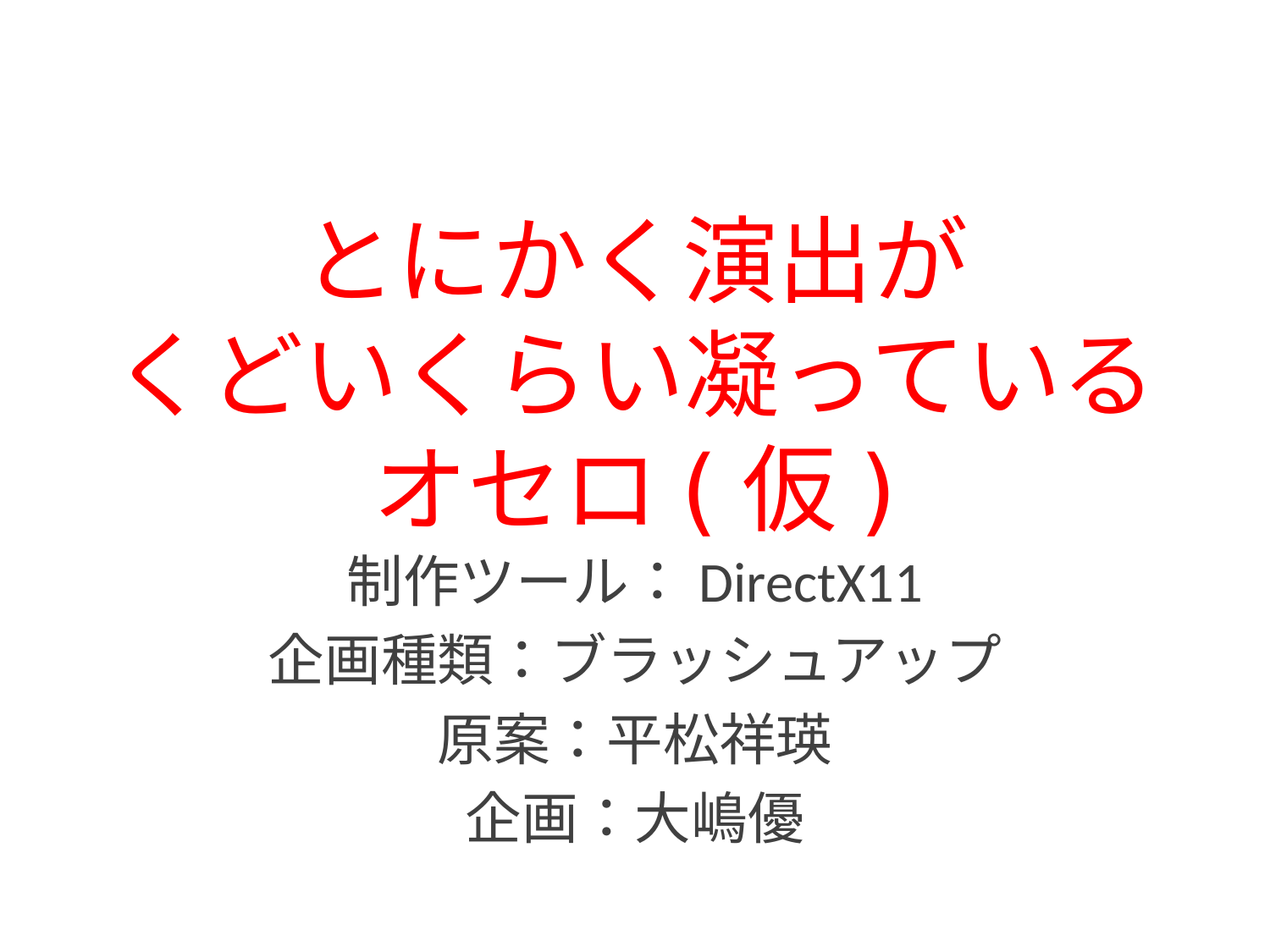

# とにかく演出が くどいくらい凝っているオセロ(仮)
制作ツール：DirectX11
企画種類：ブラッシュアップ
原案：平松祥瑛
企画：大嶋優